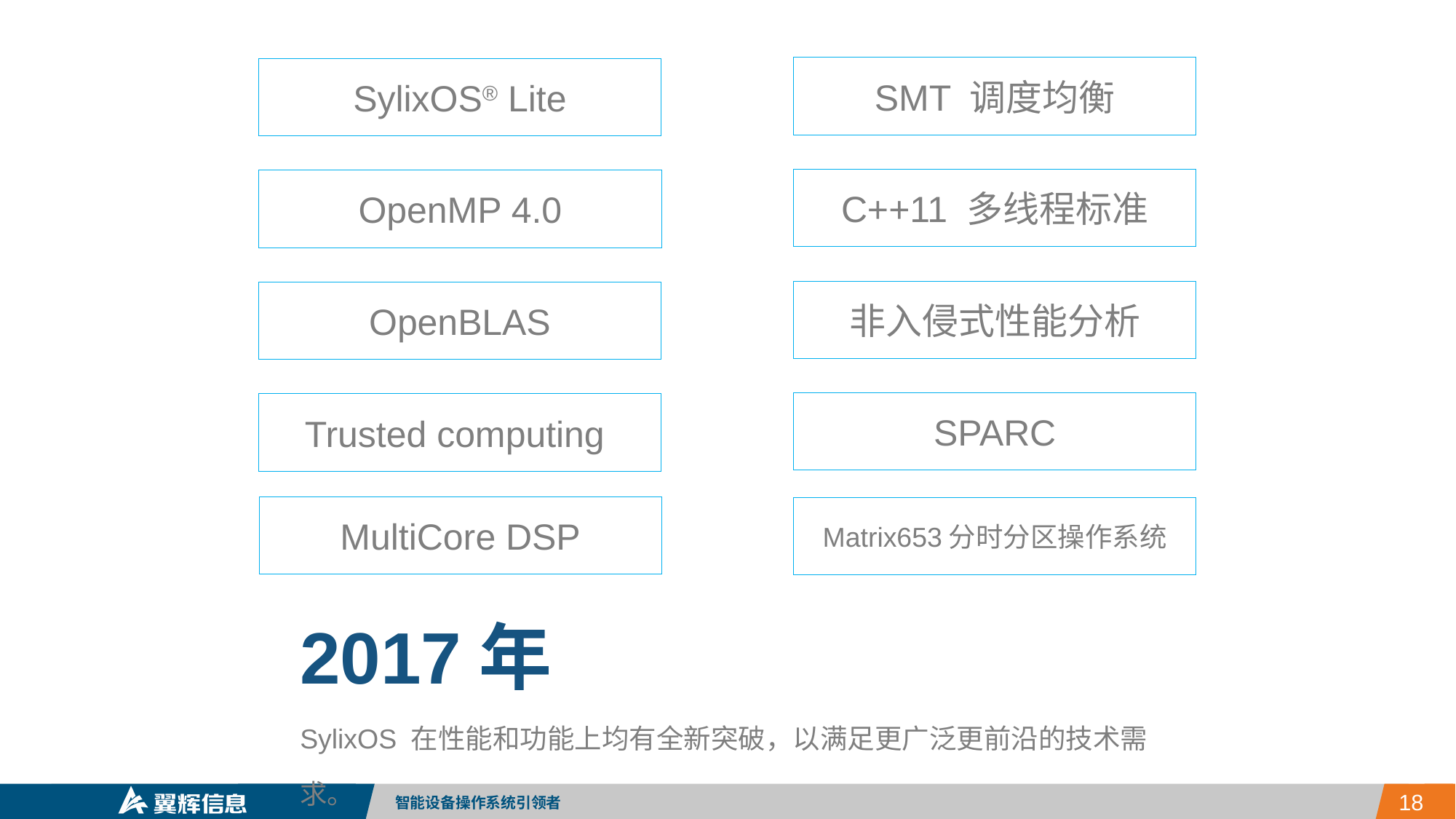

SMT 调度均衡
SylixOS® Lite
C++11 多线程标准
OpenMP 4.0
非入侵式性能分析
OpenBLAS
SPARC
Trusted computing
MultiCore DSP
Matrix653分时分区操作系统
2017年
SylixOS 在性能和功能上均有全新突破，以满足更广泛更前沿的技术需求。